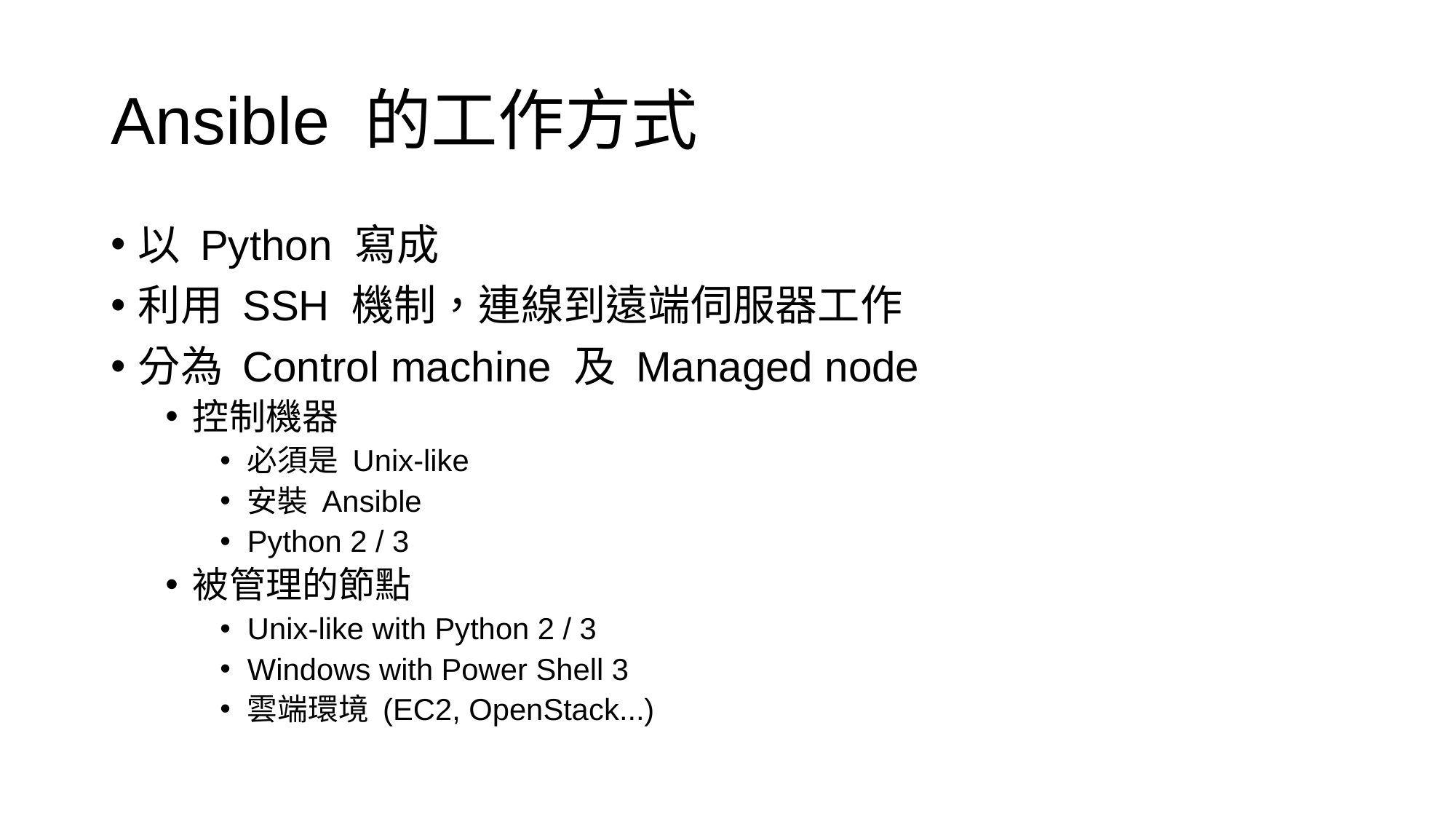

# Ansible 的工作方式
以 Python 寫成
利用 SSH 機制，連線到遠端伺服器工作
分為 Control machine 及 Managed node
控制機器
必須是 Unix-like
安裝 Ansible
Python 2 / 3
被管理的節點
Unix-like with Python 2 / 3
Windows with Power Shell 3
雲端環境 (EC2, OpenStack...)